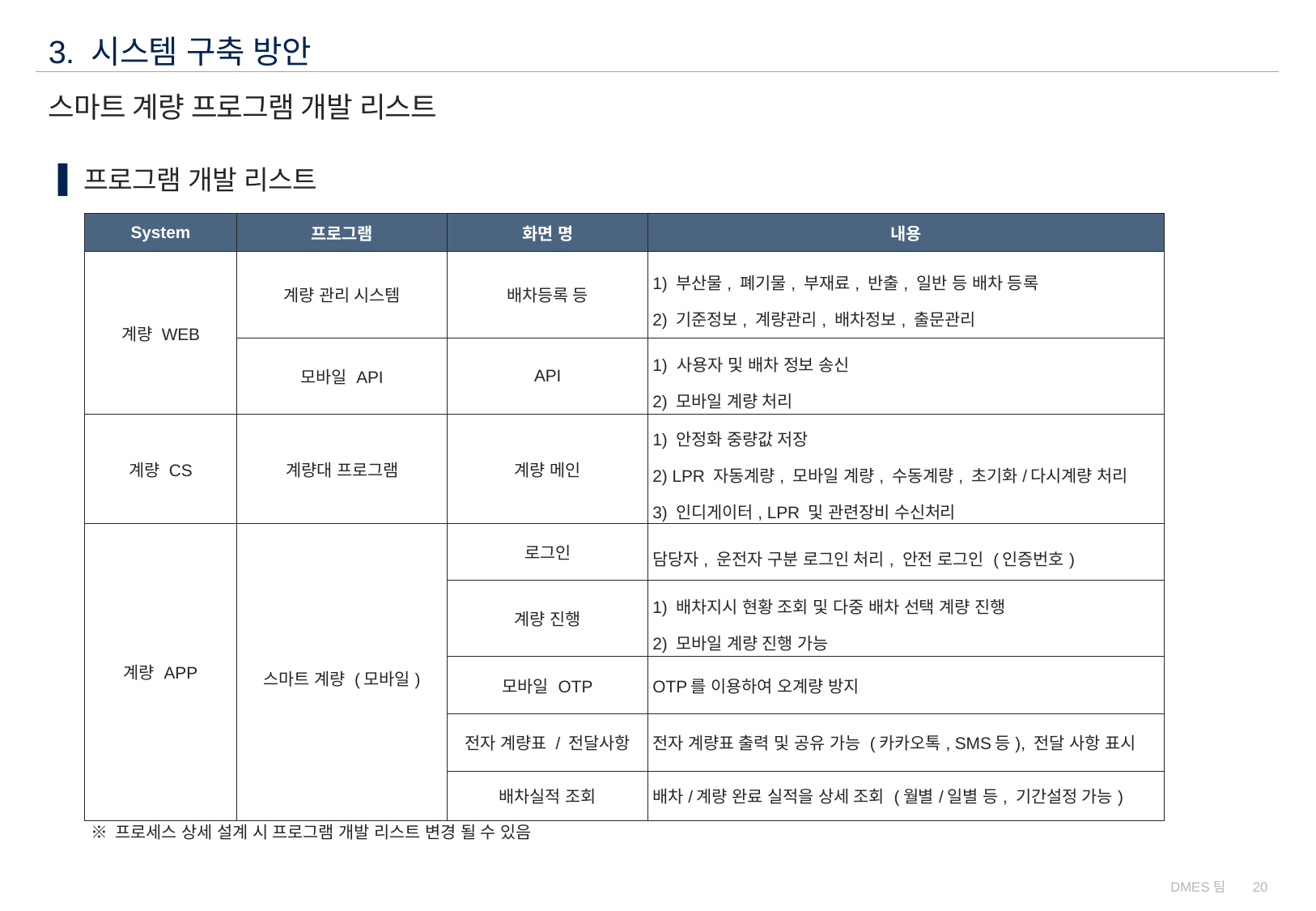

3. 시스템 구축 방안
# 스마트 계량 프로그램 개발 리스트
프로그램 개발 리스트
| System | 프로그램 | 화면 명 | 내용 |
| --- | --- | --- | --- |
| 계량 WEB | 계량 관리 시스템 | 배차등록 등 | 1) 부산물, 폐기물, 부재료, 반출, 일반 등 배차 등록 2) 기준정보, 계량관리, 배차정보, 출문관리 |
|  | 모바일 API | API | 사용자 및 배차 정보 송신 2) 모바일 계량 처리 |
| 계량 CS | 계량대 프로그램 | 계량 메인 | 1) 안정화 중량값 저장 2) LPR 자동계량, 모바일 계량, 수동계량, 초기화/다시계량 처리 3) 인디게이터, LPR 및 관련장비 수신처리 |
| 계량 APP | 스마트 계량 (모바일) | 로그인 | 담당자, 운전자 구분 로그인 처리, 안전 로그인 (인증번호) |
|  |  | 계량 진행 | 1) 배차지시 현황 조회 및 다중 배차 선택 계량 진행 2) 모바일 계량 진행 가능 |
|  |  | 모바일 OTP | OTP를 이용하여 오계량 방지 |
|  |  | 전자 계량표 / 전달사항 | 전자 계량표 출력 및 공유 가능 (카카오톡, SMS등), 전달 사항 표시 |
|  |  | 배차실적 조회 | 배차/계량 완료 실적을 상세 조회 (월별/일별 등, 기간설정 가능) |
※ 프로세스 상세 설계 시 프로그램 개발 리스트 변경 될 수 있음
DMES팀
20